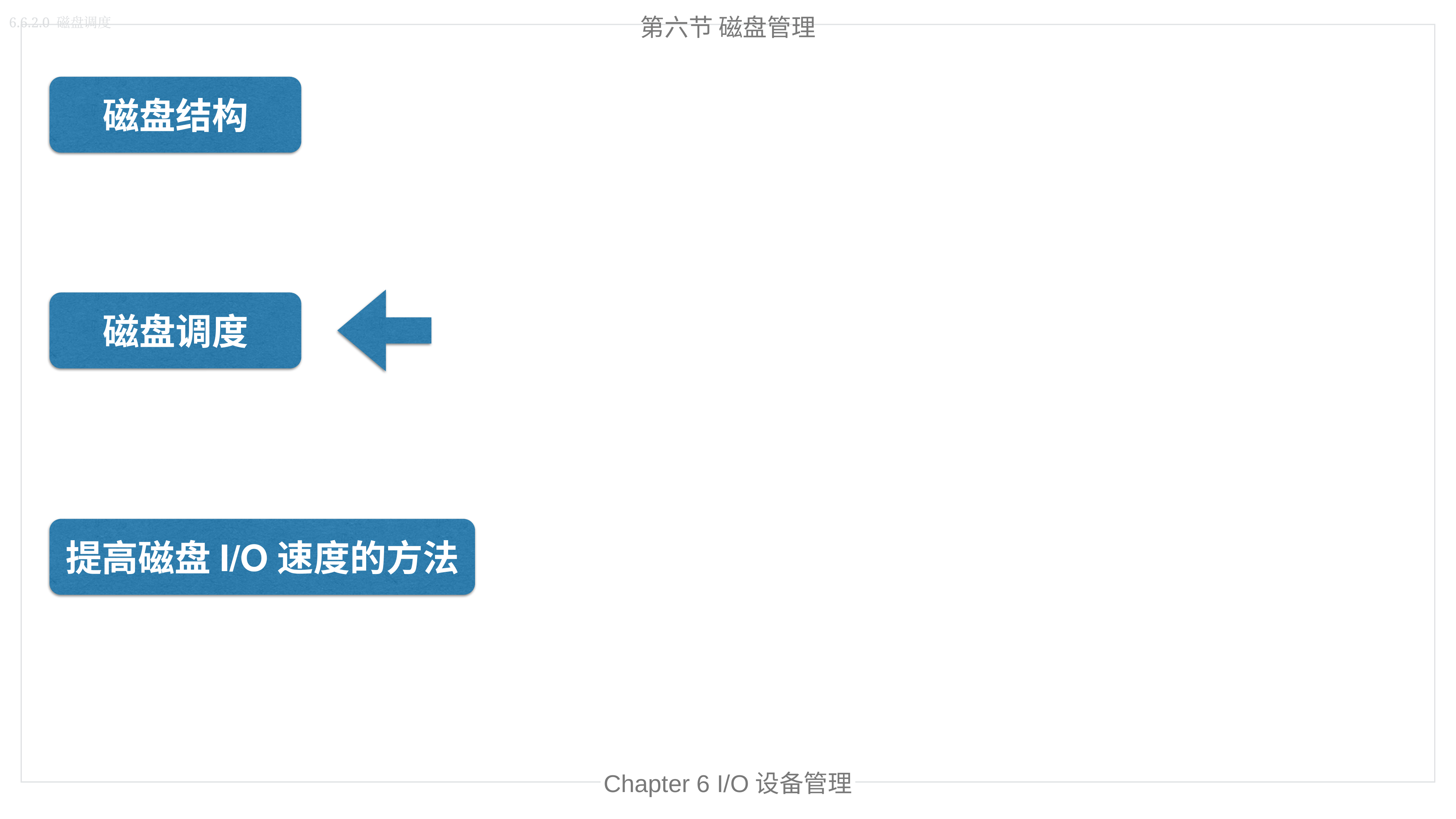

第六节 磁盘管理
6.6.2.0 磁盘调度

磁盘结构

磁盘调度
提高磁盘I/O速度的方法
Chapter 6 I/O设备管理
Chapter 处理器管理